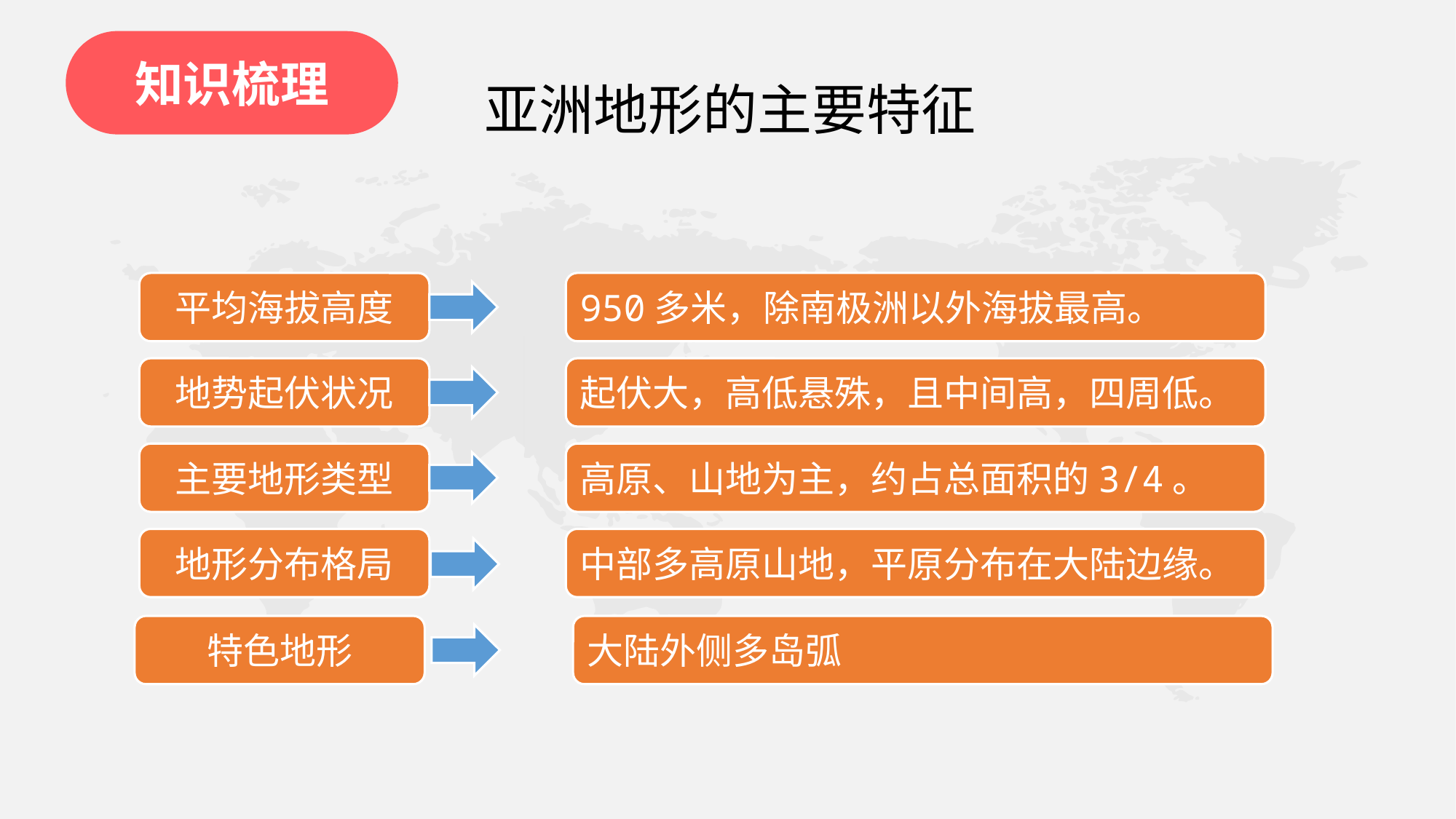

知识梳理
亚洲地形的主要特征
平均海拔高度
950多米，除南极洲以外海拔最高。

地势起伏状况
起伏大，高低悬殊，且中间高，四周低。

主要地形类型
高原、山地为主，约占总面积的3/4。

地形分布格局
中部多高原山地，平原分布在大陆边缘。

特色地形
大陆外侧多岛弧